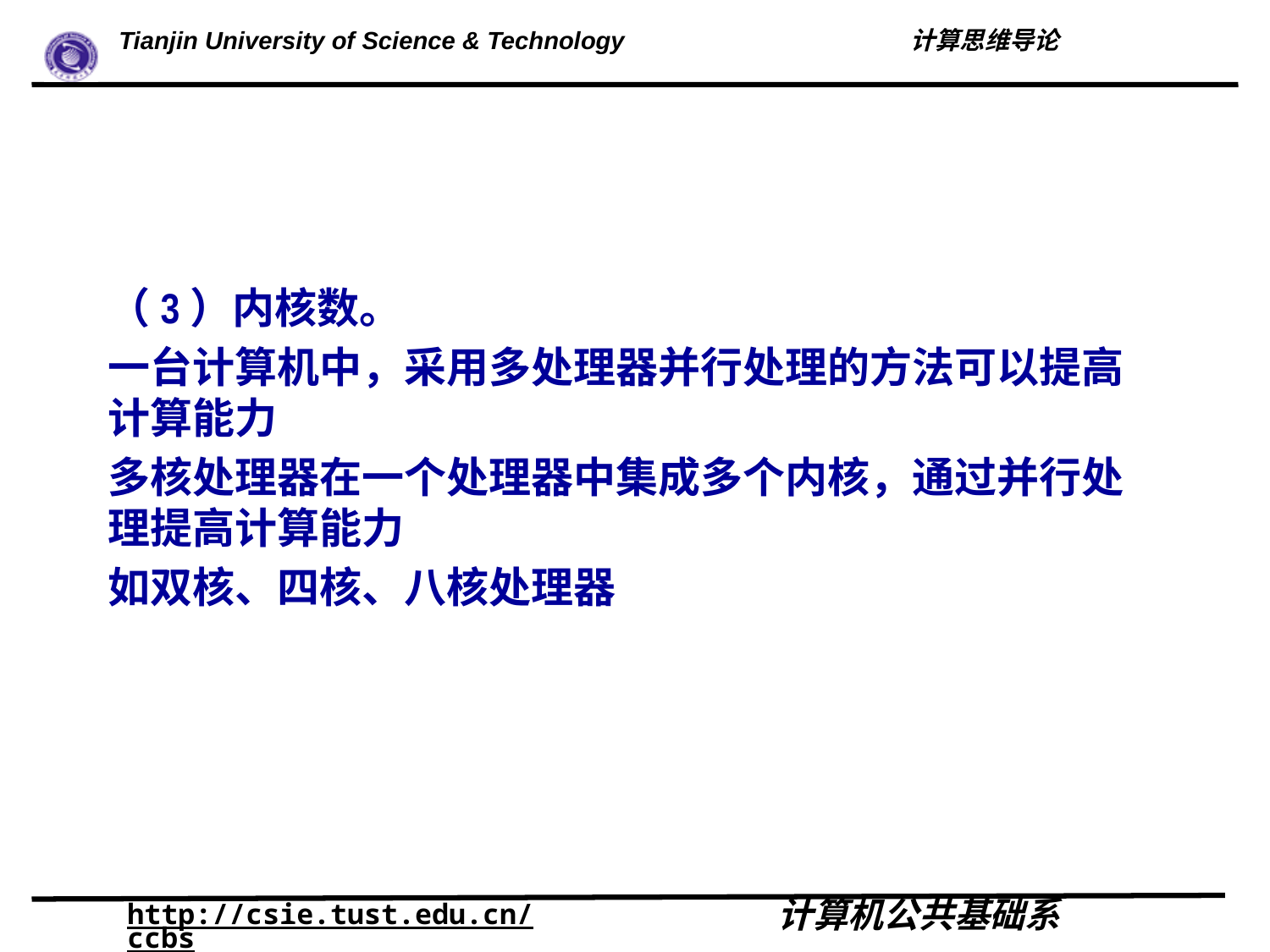

#
（3）内核数。
一台计算机中，采用多处理器并行处理的方法可以提高计算能力
多核处理器在一个处理器中集成多个内核，通过并行处理提高计算能力
如双核、四核、八核处理器